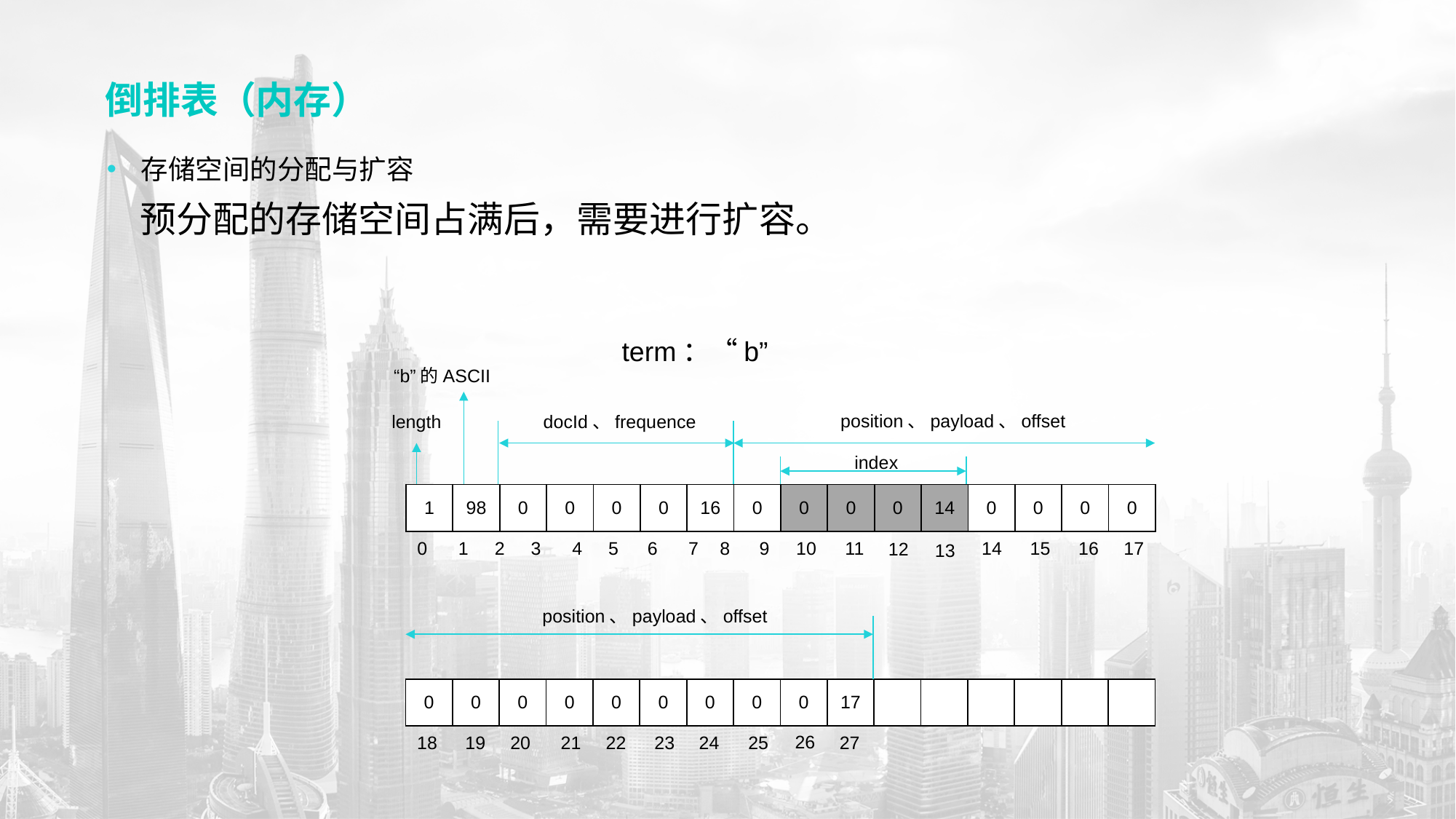

# 倒排表（内存）
存储空间的分配与扩容

预分配的存储空间占满后，需要进行扩容。
term：“b”
“b”的ASCII
position、payload、offset
length
docId、frequence
index
| 1 | 98 | 0 | 0 | 0 | 0 | 16 | 0 | 0 | 0 | 0 | 14 | 0 | 0 | 0 | 0 |
| --- | --- | --- | --- | --- | --- | --- | --- | --- | --- | --- | --- | --- | --- | --- | --- |
16
17
10
14
15
11
8
9
5
6
2
3
7
0
4
1
12
13
position、payload、offset
| 0 | 0 | 0 | 0 | 0 | 0 | 0 | 0 | 0 | 17 |  |  |  |  |  |  |
| --- | --- | --- | --- | --- | --- | --- | --- | --- | --- | --- | --- | --- | --- | --- | --- |
26
18
20
22
21
24
25
27
23
19